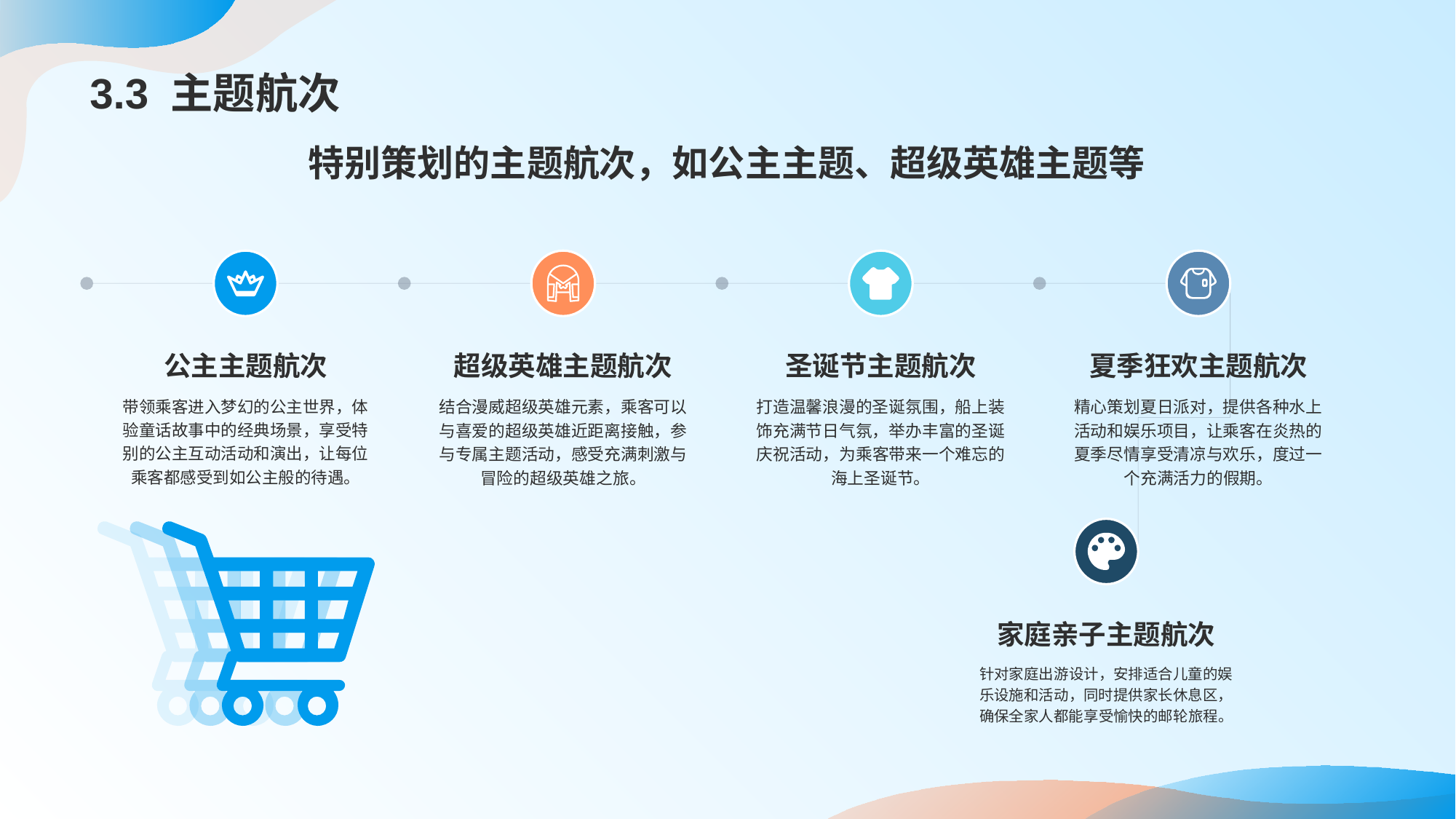

# 3.3 主题航次
特别策划的主题航次，如公主主题、超级英雄主题等

公主主题航次
带领乘客进入梦幻的公主世界，体验童话故事中的经典场景，享受特别的公主互动活动和演出，让每位乘客都感受到如公主般的待遇。

超级英雄主题航次
结合漫威超级英雄元素，乘客可以与喜爱的超级英雄近距离接触，参与专属主题活动，感受充满刺激与冒险的超级英雄之旅。

圣诞节主题航次
打造温馨浪漫的圣诞氛围，船上装饰充满节日气氛，举办丰富的圣诞庆祝活动，为乘客带来一个难忘的海上圣诞节。

夏季狂欢主题航次
精心策划夏日派对，提供各种水上活动和娱乐项目，让乘客在炎热的夏季尽情享受清凉与欢乐，度过一个充满活力的假期。

家庭亲子主题航次
针对家庭出游设计，安排适合儿童的娱乐设施和活动，同时提供家长休息区，确保全家人都能享受愉快的邮轮旅程。